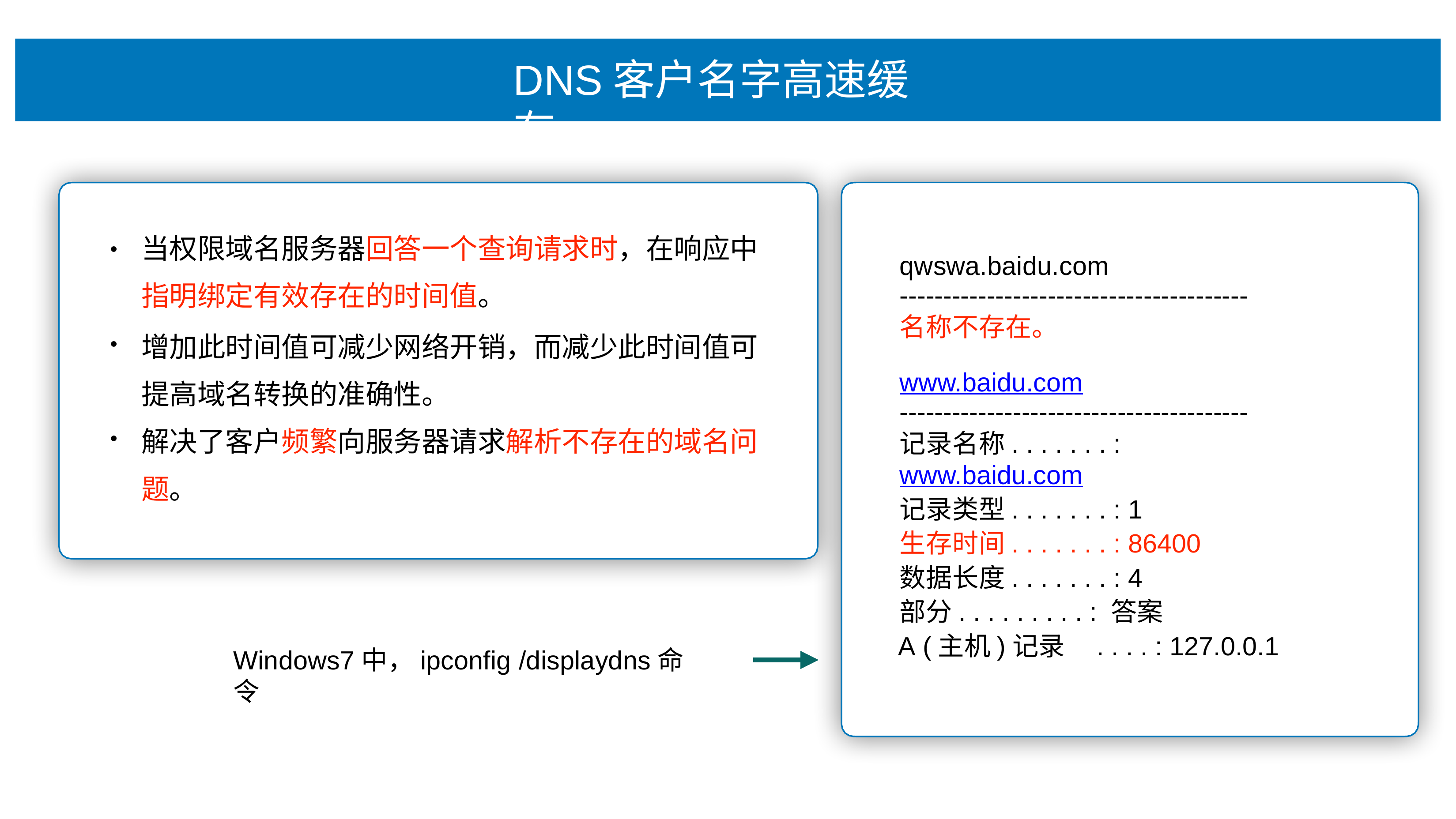

# DNS客户名字⾼速缓存

当权限域名服务器回答⼀个查询请求时，在响应中 指明绑定有效存在的时间值。
增加此时间值可减少⽹络开销，⽽减少此时间值可 提⾼域名转换的准确性。
解决了客户频繁向服务器请求解析不存在的域名问 题。
•
qwswa.baidu.com
----------------------------------------
名称不存在。
www.baidu.com
----------------------------------------
记录名称. . . . . . . : www.baidu.com
记录类型. . . . . . . : 1
⽣存时间. . . . . . . : 86400
数据⻓度. . . . . . . : 4
部分. . . . . . . . . : 答案
A (主机)记录	. . . . : 127.0.0.1
•
•
Windows7中，ipconfig /displaydns命令